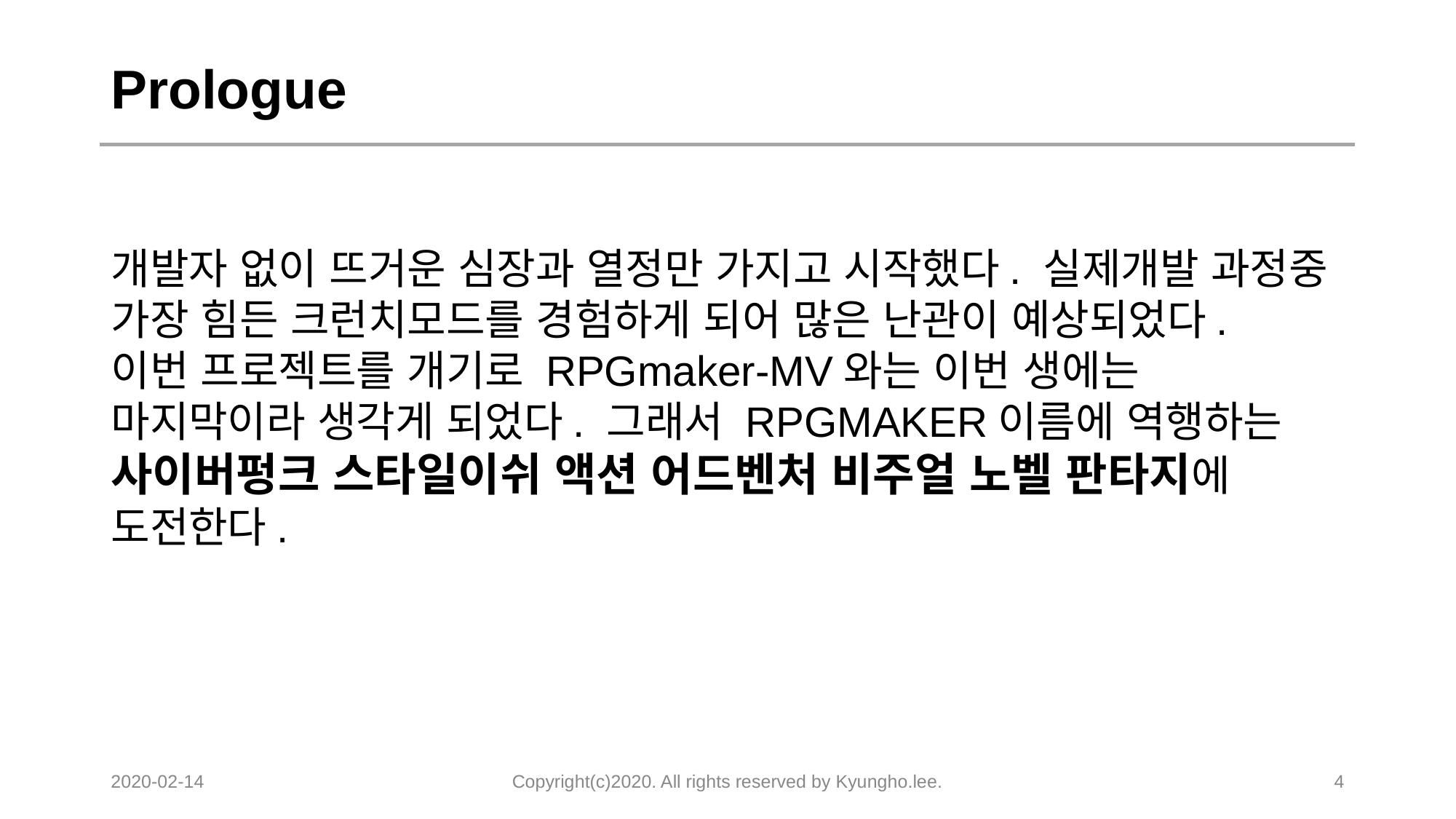

# Prologue
개발자 없이 뜨거운 심장과 열정만 가지고 시작했다. 실제개발 과정중 가장 힘든 크런치모드를 경험하게 되어 많은 난관이 예상되었다.
이번 프로젝트를 개기로 RPGmaker-MV와는 이번 생에는 마지막이라 생각게 되었다. 그래서 RPGMAKER이름에 역행하는 사이버펑크 스타일이쉬 액션 어드벤처 비주얼 노벨 판타지에 도전한다.
2020-02-14
Copyright(c)2020. All rights reserved by Kyungho.lee.
4